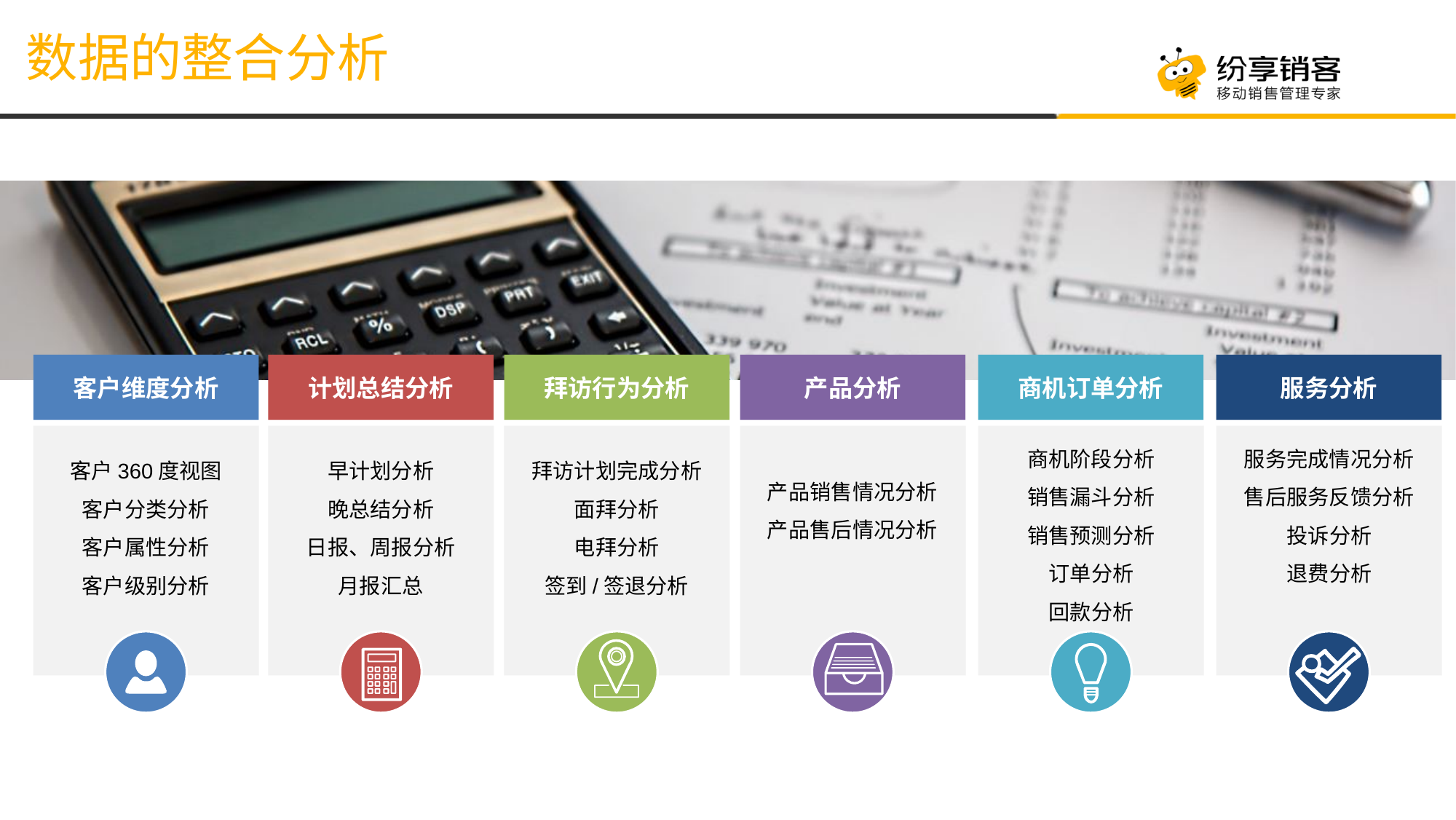

数据的整合分析

客户维度分析

客户360度视图
客户分类分析
客户属性分析
客户级别分析

计划总结分析

早计划分析
晚总结分析
日报、周报分析
月报汇总

拜访行为分析

拜访计划完成分析
面拜分析
电拜分析
签到/签退分析

产品分析

产品销售情况分析
产品售后情况分析

商机订单分析
商机阶段分析
销售漏斗分析
销售预测分析
订单分析
回款分析

服务分析
服务完成情况分析
售后服务反馈分析
投诉分析
退费分析